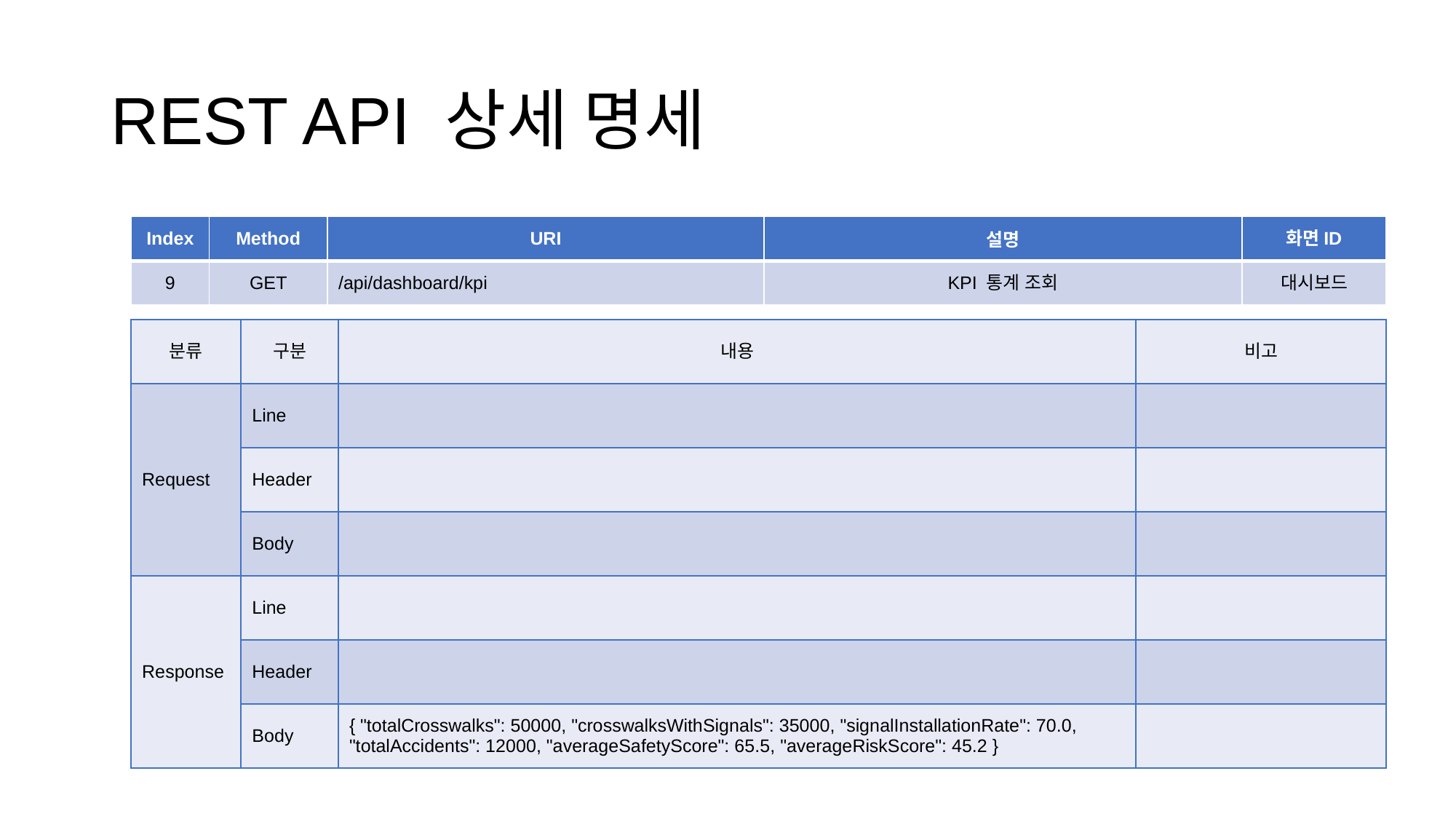

# REST API 상세 명세
| Index | Method | URI | 설명 | 화면ID |
| --- | --- | --- | --- | --- |
| 9 | GET | /api/dashboard/kpi | KPI 통계 조회 | 대시보드 |
| 분류 | 구분 | 내용 | 비고 |
| --- | --- | --- | --- |
| Request | Line |  |  |
|  | Header |  |  |
|  | Body |  |  |
| Response | Line |  |  |
|  | Header |  |  |
|  | Body | { "totalCrosswalks": 50000, "crosswalksWithSignals": 35000, "signalInstallationRate": 70.0, "totalAccidents": 12000, "averageSafetyScore": 65.5, "averageRiskScore": 45.2 } |  |